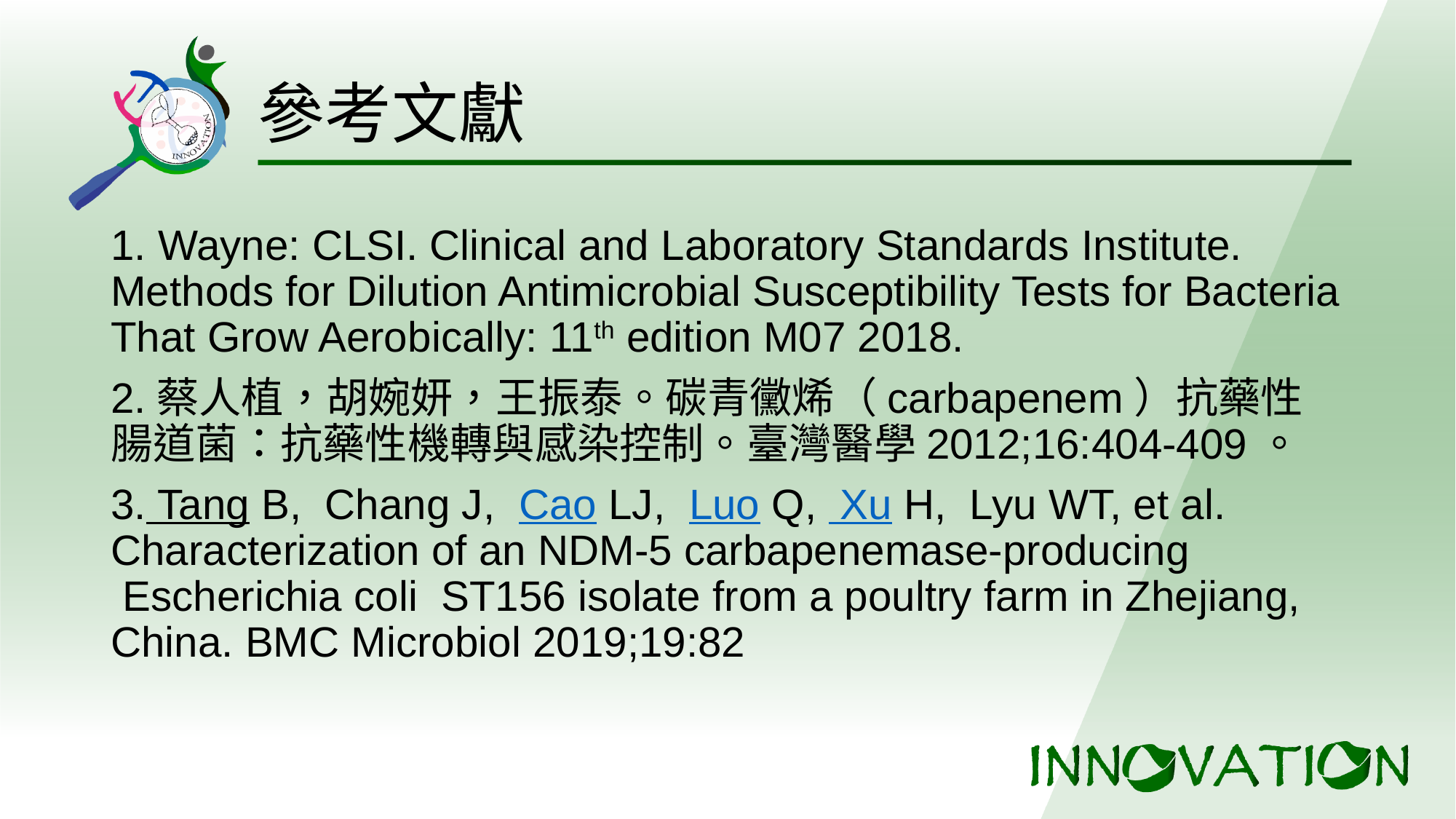

# 參考文獻
1. Wayne: CLSI. Clinical and Laboratory Standards Institute. Methods for Dilution Antimicrobial Susceptibility Tests for Bacteria That Grow Aerobically: 11th edition M07 2018.
2.蔡人植，胡婉妍，王振泰。碳青黴烯（carbapenem）抗藥性腸道菌：抗藥性機轉與感染控制。臺灣醫學2012;16:404-409。
3. Tang B,  Chang J,  Cao LJ,  Luo Q,  Xu H,  Lyu WT, et al. Characterization of an NDM-5 carbapenemase-producing  Escherichia coli  ST156 isolate from a poultry farm in Zhejiang, China. BMC Microbiol 2019;19:82